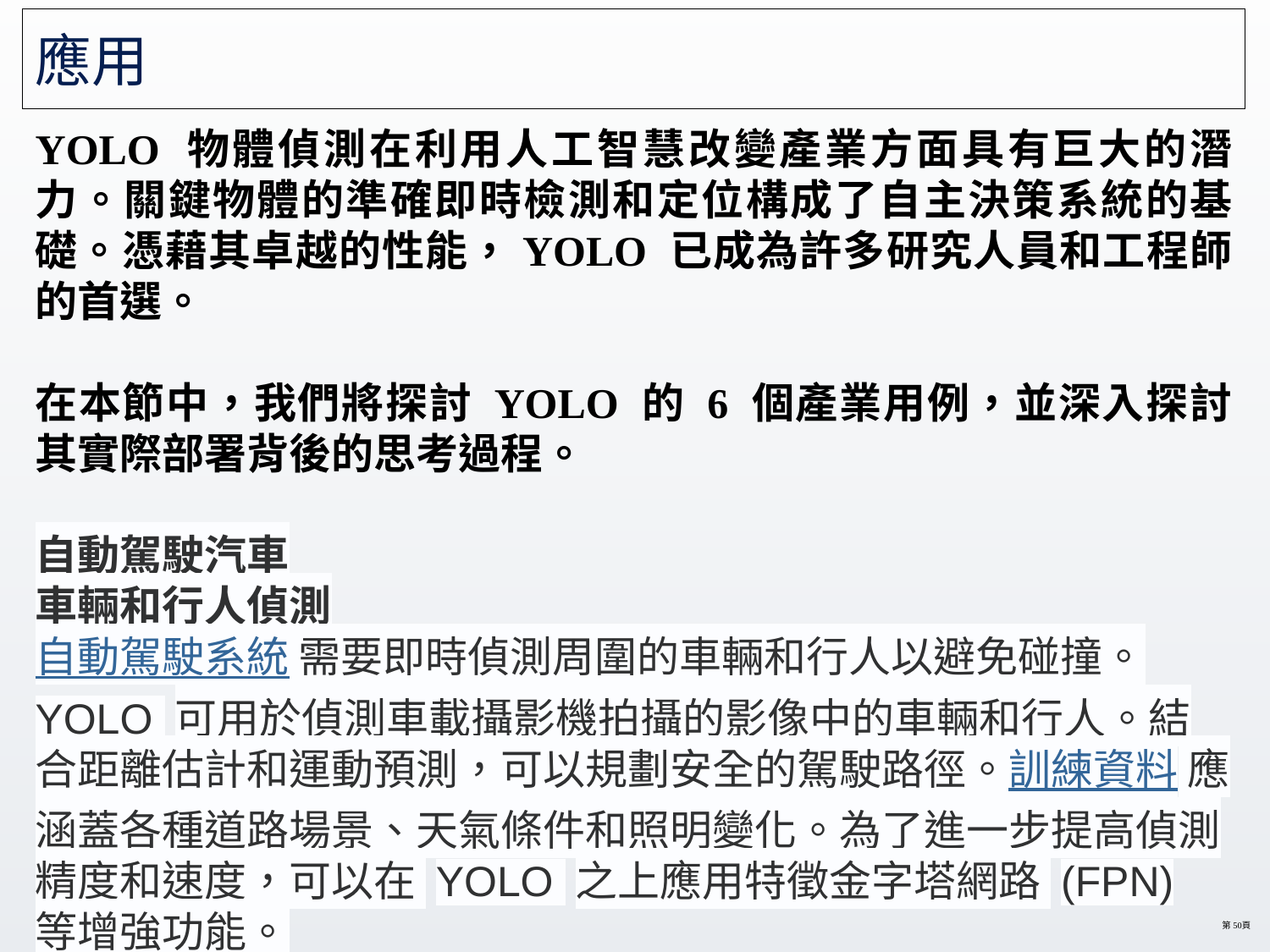

# 應用
YOLO 物體偵測在利用人工智慧改變產業方面具有巨大的潛力。關鍵物體的準確即時檢測和定位構成了自主決策系統的基礎。憑藉其卓越的性能，YOLO 已成為許多研究人員和工程師的首選。

在本節中，我們將探討 YOLO 的 6 個產業用例，並深入探討其實際部署背後的思考過程。

自動駕駛汽車
車輛和行人偵測
自動駕駛系統 需要即時偵測周圍的車輛和行人以避免碰撞。 YOLO 可用於偵測車載攝影機拍攝的影像中的車輛和行人。結合距離估計和運動預測，可以規劃安全的駕駛路徑。訓練資料 應涵蓋各種道路場景、天氣條件和照明變化。為了進一步提高偵測精度和速度，可以在 YOLO 之上應用特徵金字塔網路 (FPN) 等增強功能。